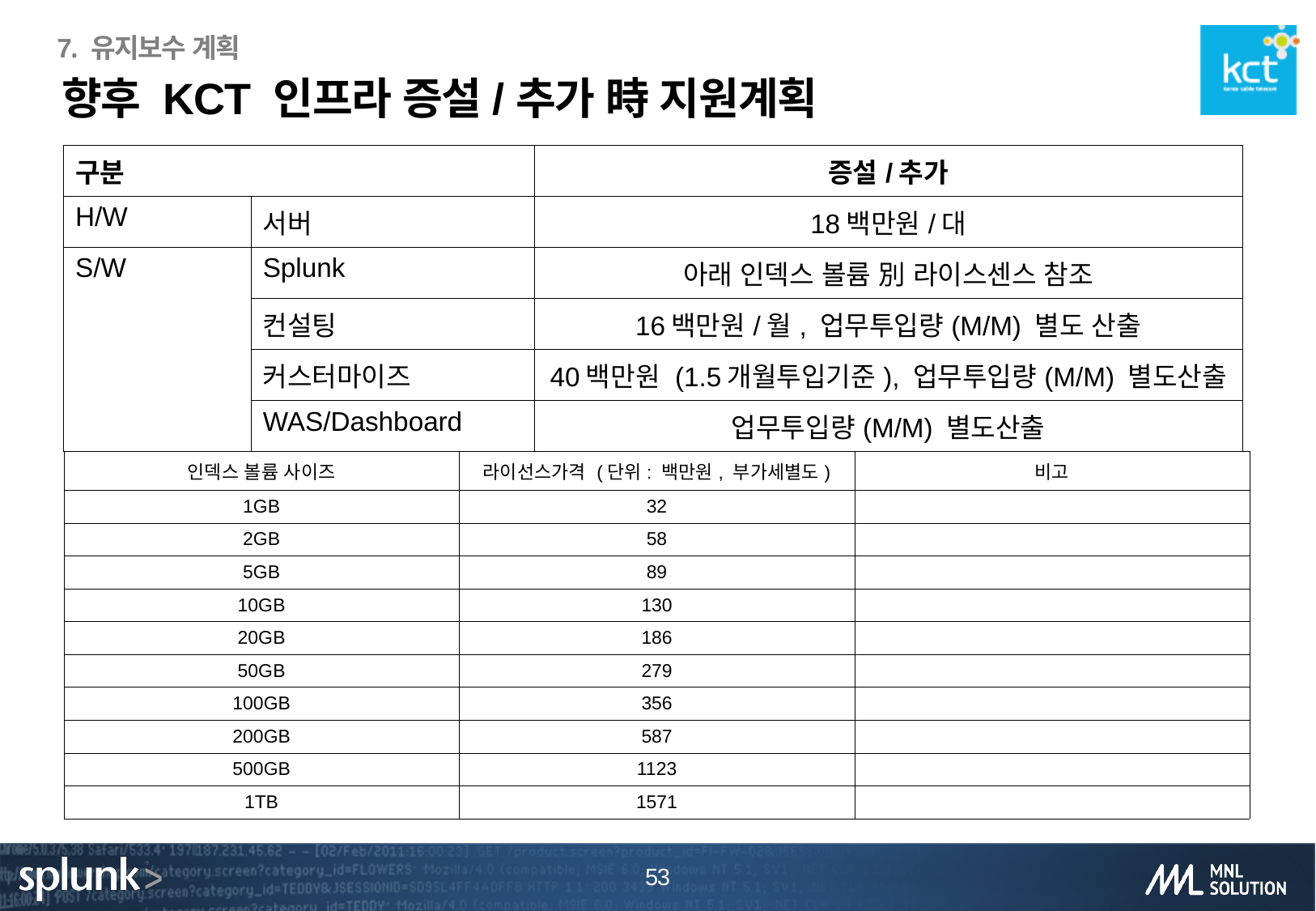

7. 유지보수 계획
# 향후 KCT 인프라 증설/추가 時 지원계획
| 구분 |  | 증설/추가 |
| --- | --- | --- |
| H/W | 서버 | 18백만원/대 |
| S/W | Splunk | 아래 인덱스 볼륨 別 라이스센스 참조 |
|  | 컨설팅 | 16백만원/월, 업무투입량(M/M) 별도 산출 |
|  | 커스터마이즈 | 40백만원 (1.5개월투입기준), 업무투입량(M/M) 별도산출 |
|  | WAS/Dashboard | 업무투입량(M/M) 별도산출 |
| 인덱스 볼륨 사이즈 | 라이선스가격 (단위: 백만원, 부가세별도) | 비고 |
| --- | --- | --- |
| 1GB | 32 |  |
| 2GB | 58 |  |
| 5GB | 89 |  |
| 10GB | 130 |  |
| 20GB | 186 |  |
| 50GB | 279 |  |
| 100GB | 356 |  |
| 200GB | 587 |  |
| 500GB | 1123 |  |
| 1TB | 1571 |  |
53